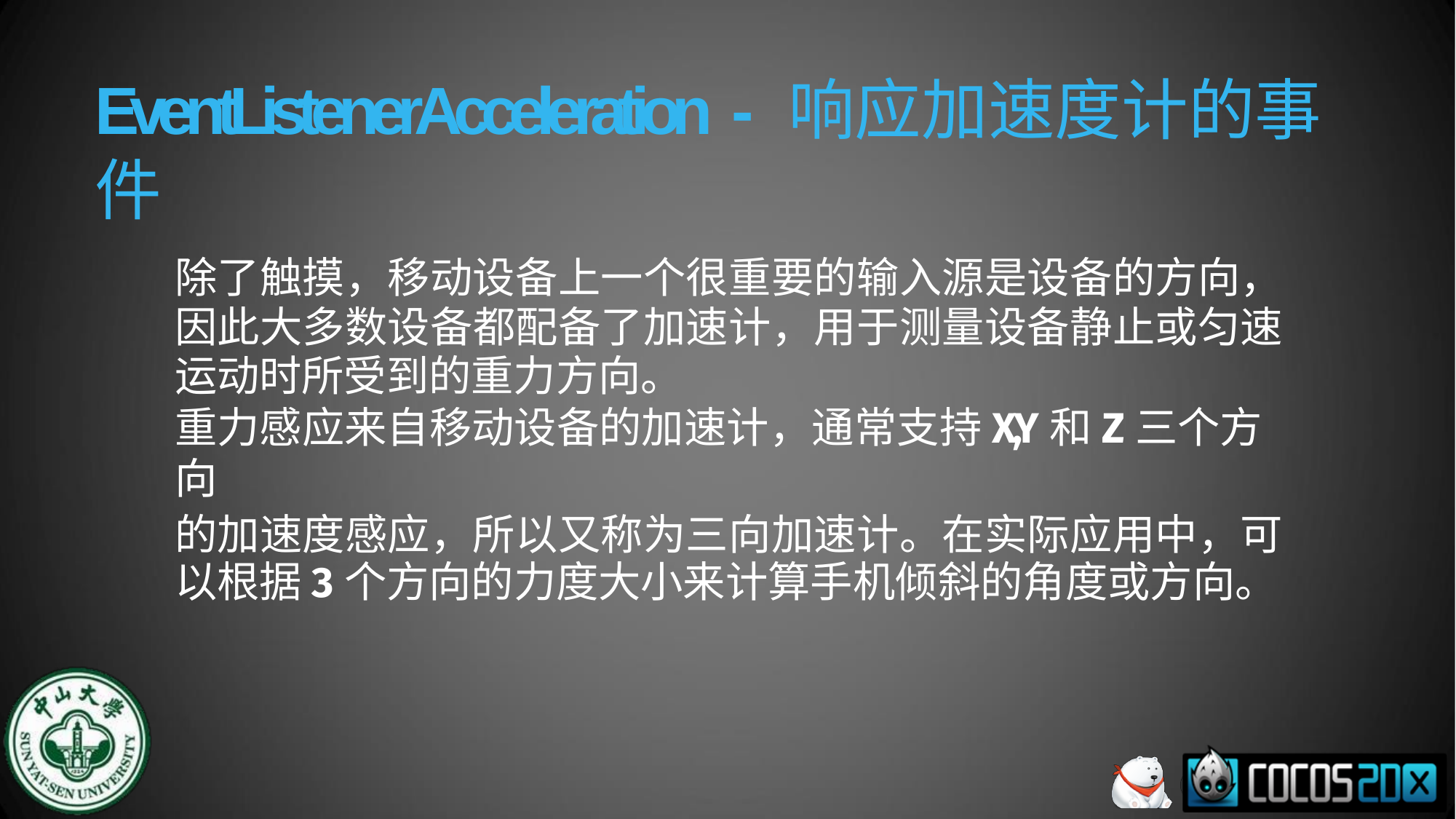

# EventListenerAcceleration - 响应加速度计的事件
除了触摸，移动设备上一个很重要的输入源是设备的方向， 因此大多数设备都配备了加速计，用于测量设备静止或匀速 运动时所受到的重力方向。
重力感应来自移动设备的加速计，通常支持X,Y和Z三个方向
的加速度感应，所以又称为三向加速计。在实际应用中，可 以根据3个方向的力度大小来计算手机倾斜的角度或方向。